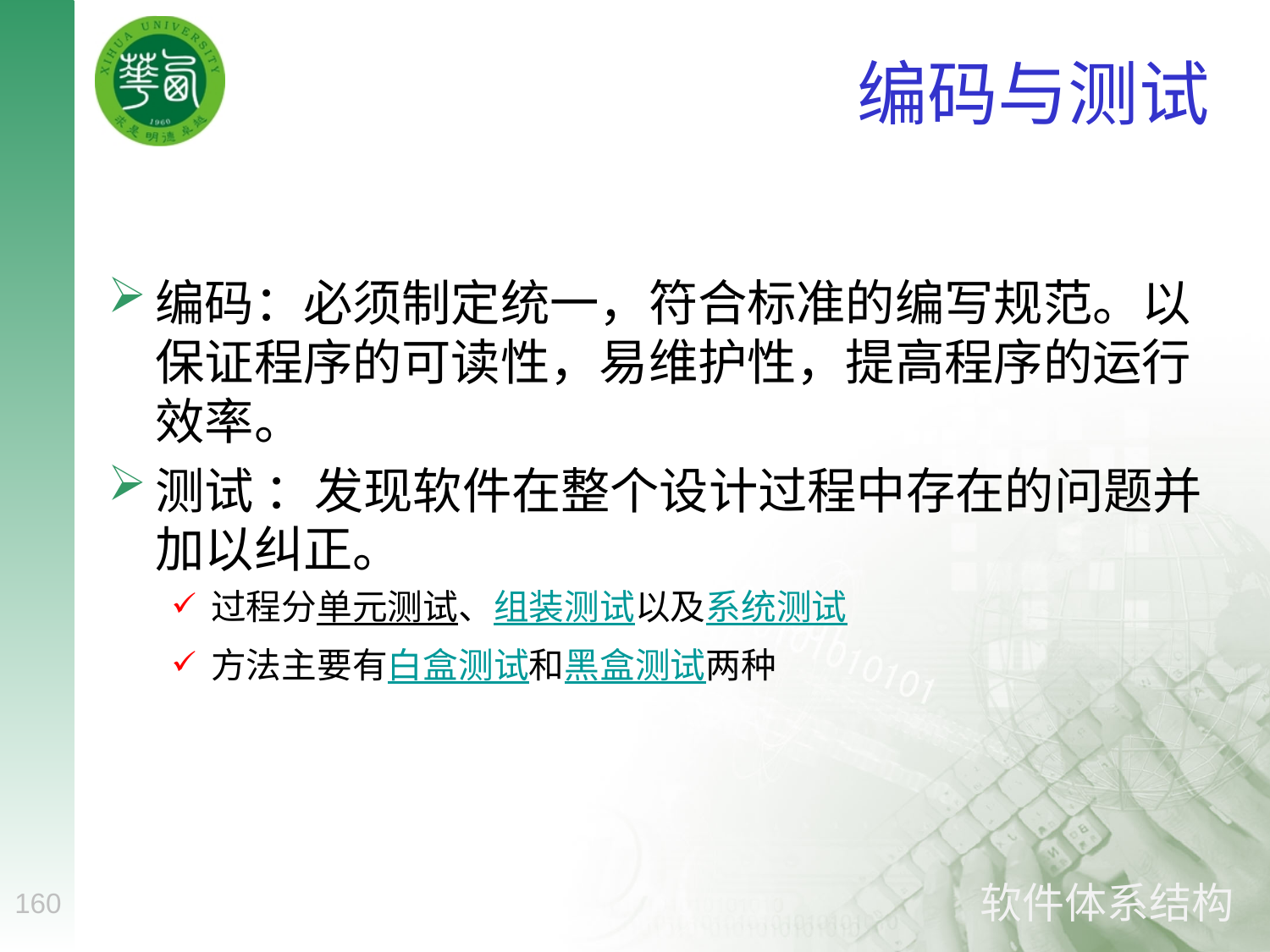

# 编码与测试

编码：必须制定统一，符合标准的编写规范。以保证程序的可读性，易维护性，提高程序的运行效率。
测试 ：发现软件在整个设计过程中存在的问题并加以纠正。
过程分单元测试、组装测试以及系统测试
方法主要有白盒测试和黑盒测试两种
160